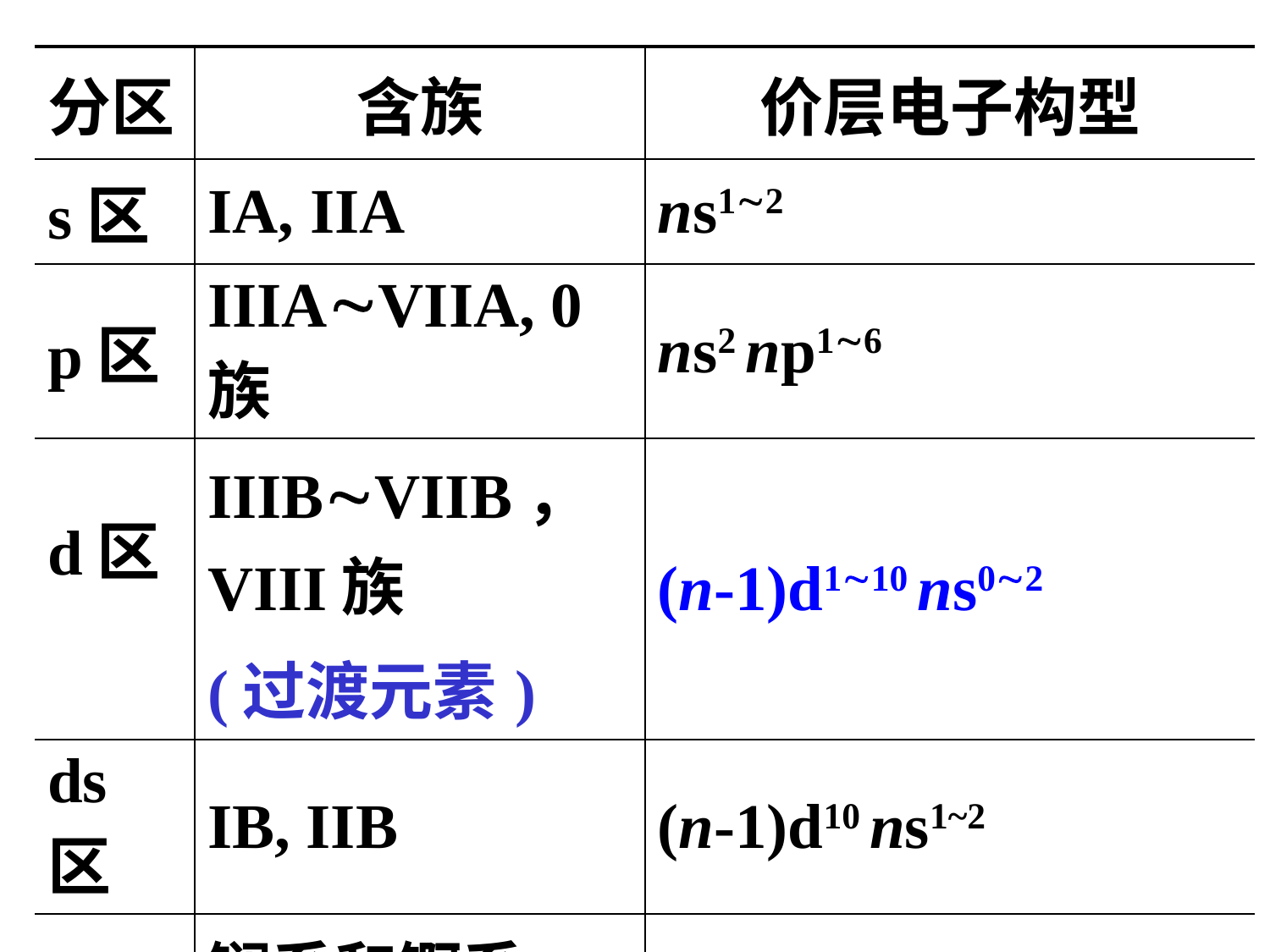

| 分区 | 含族 | 价层电子构型 |
| --- | --- | --- |
| s区 | IA, IIA | ns1∼2 |
| p区 | IIIA∼VIIA, 0族 | ns2 np1∼6 |
| d区 | IIIB∼VIIB， VIII族 (过渡元素) | (n-1)d1∼10 ns0∼2 |
| ds区 | IB, IIB | (n-1)d10 ns1~2 |
| f区 | 镧系和锕系 (内过渡元素) | (n-2)f0~14(n-1)d0~2 ns2 |